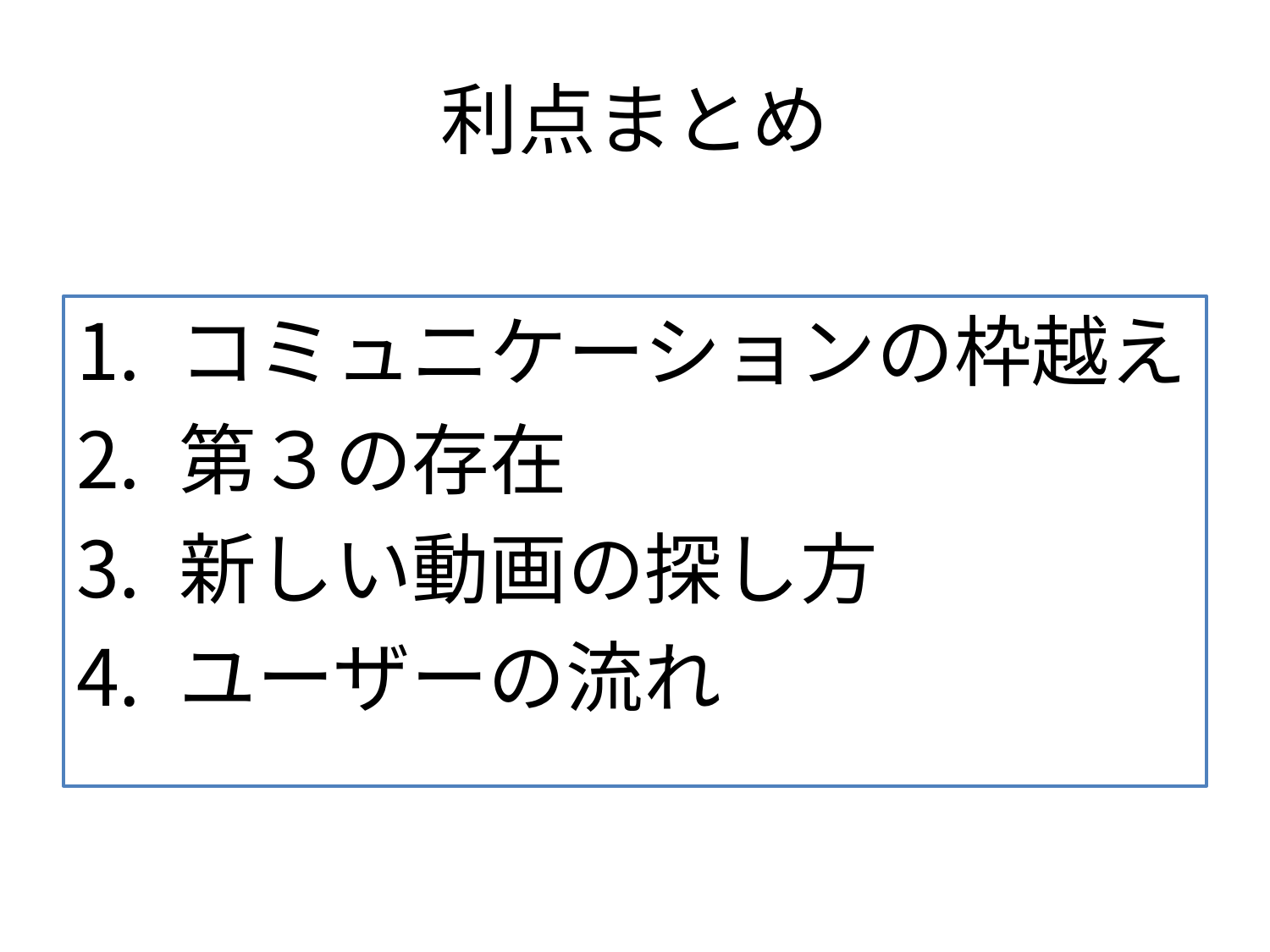

# 利点まとめ
コミュニケーションの枠越え
第３の存在
新しい動画の探し方
ユーザーの流れ